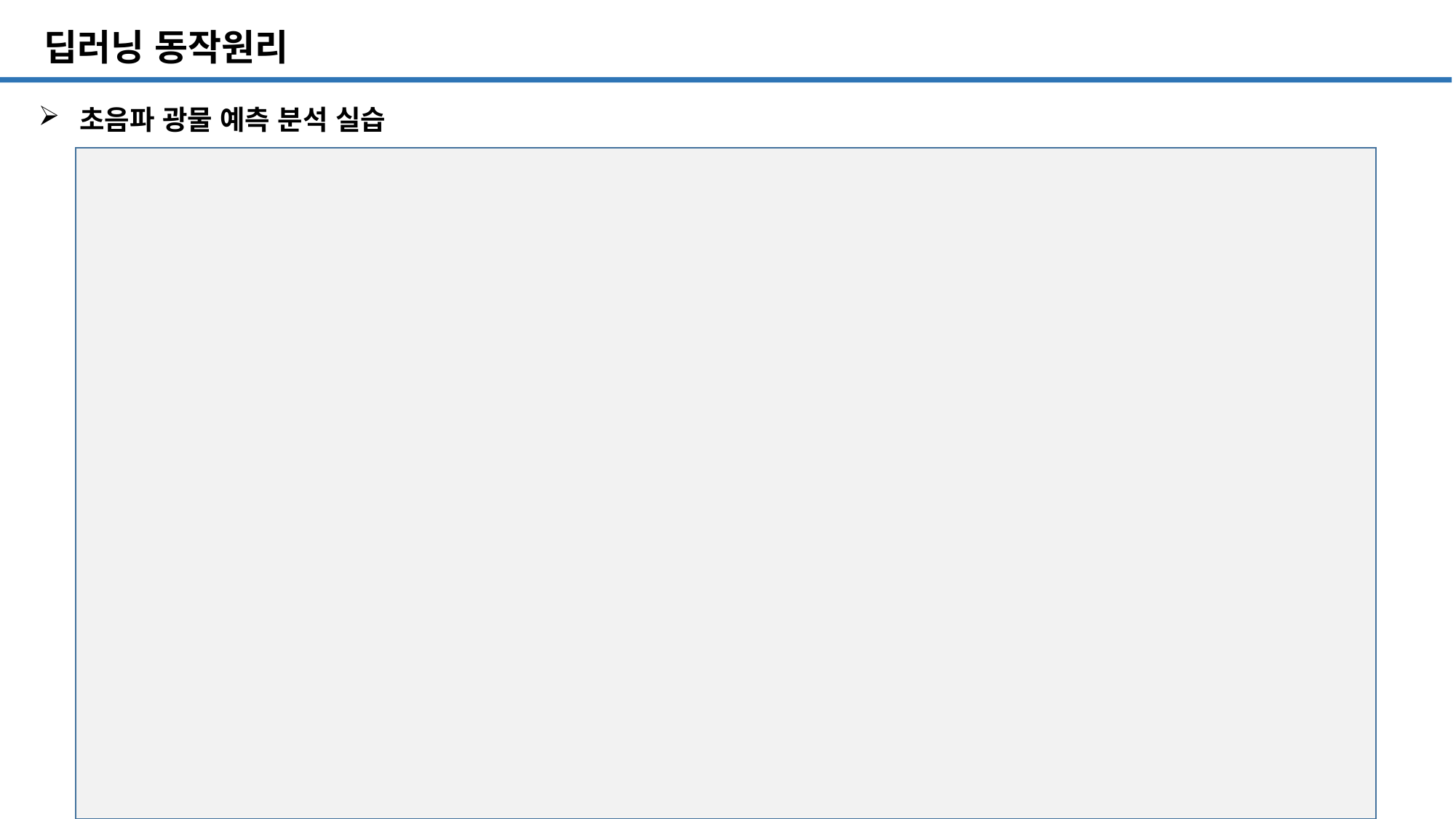

SQL 튜닝 개요
# 딥러닝 동작원리

초음파 광물 예측 분석 실습

86